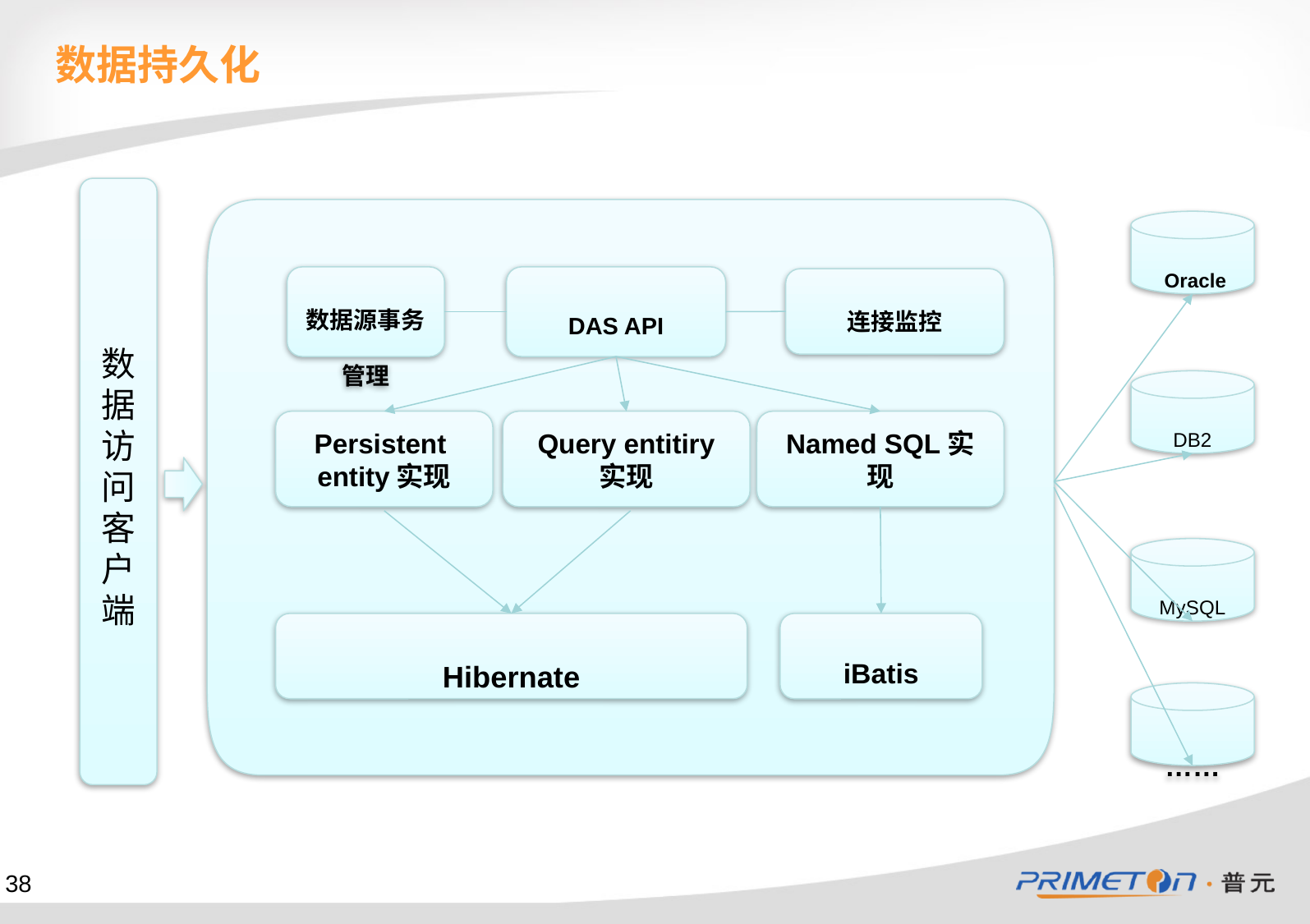

数据持久化

数据访问客户端

 Oracle

数据源事务管理
DAS API
连接监控
DB2

Persistent  entity实现
Query entitiry
实现
Named SQL实现

MySQL

Hibernate
iBatis
……

38